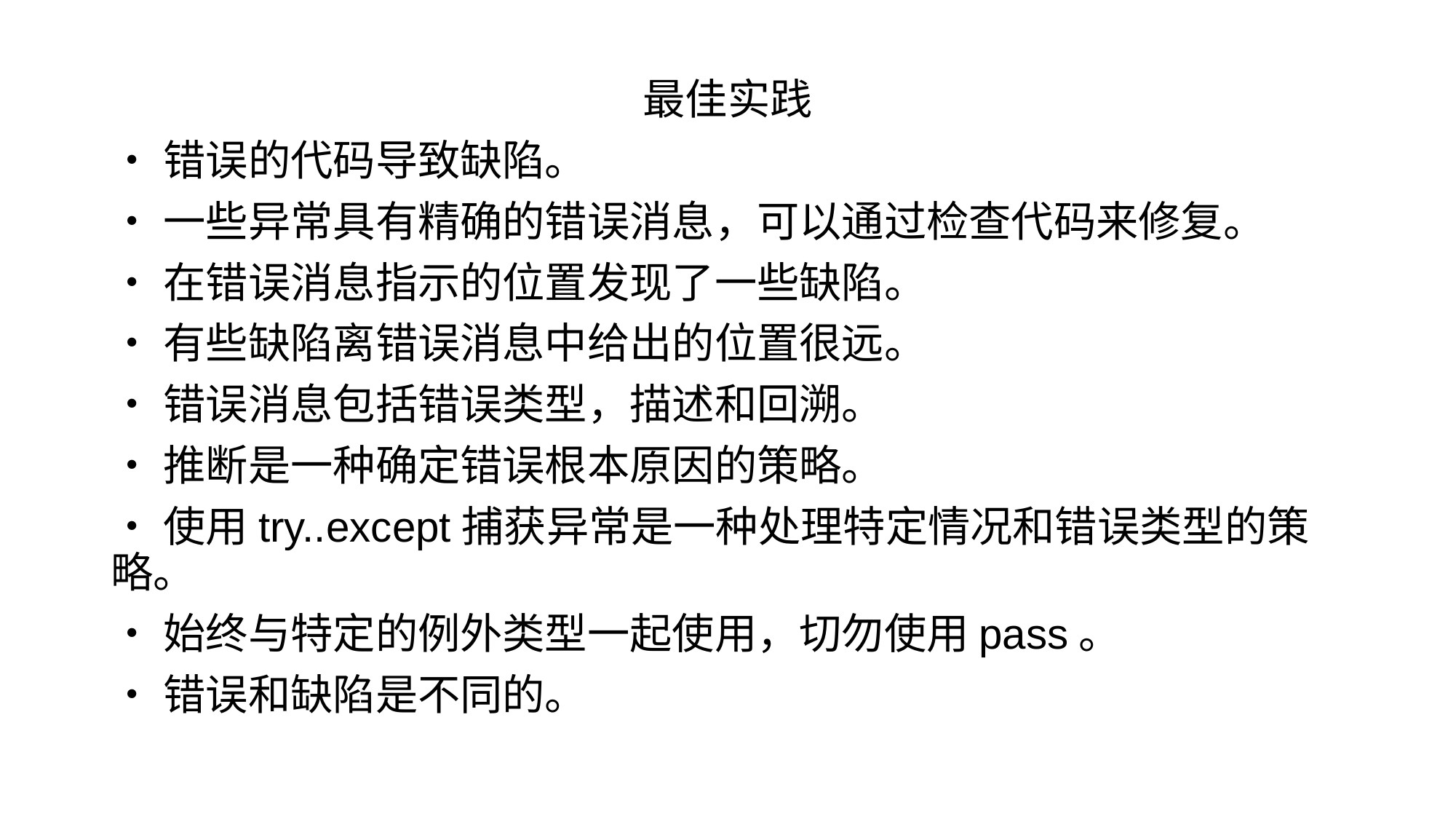

最佳实践
•错误的代码导致缺陷。
•一些异常具有精确的错误消息，可以通过检查代码来修复。
•在错误消息指示的位置发现了一些缺陷。
•有些缺陷离错误消息中给出的位置很远。
•错误消息包括错误类型，描述和回溯。
•推断是一种确定错误根本原因的策略。
•使用try..except捕获异常是一种处理特定情况和错误类型的策略。
•始终与特定的例外类型一起使用，切勿使用pass。
•错误和缺陷是不同的。